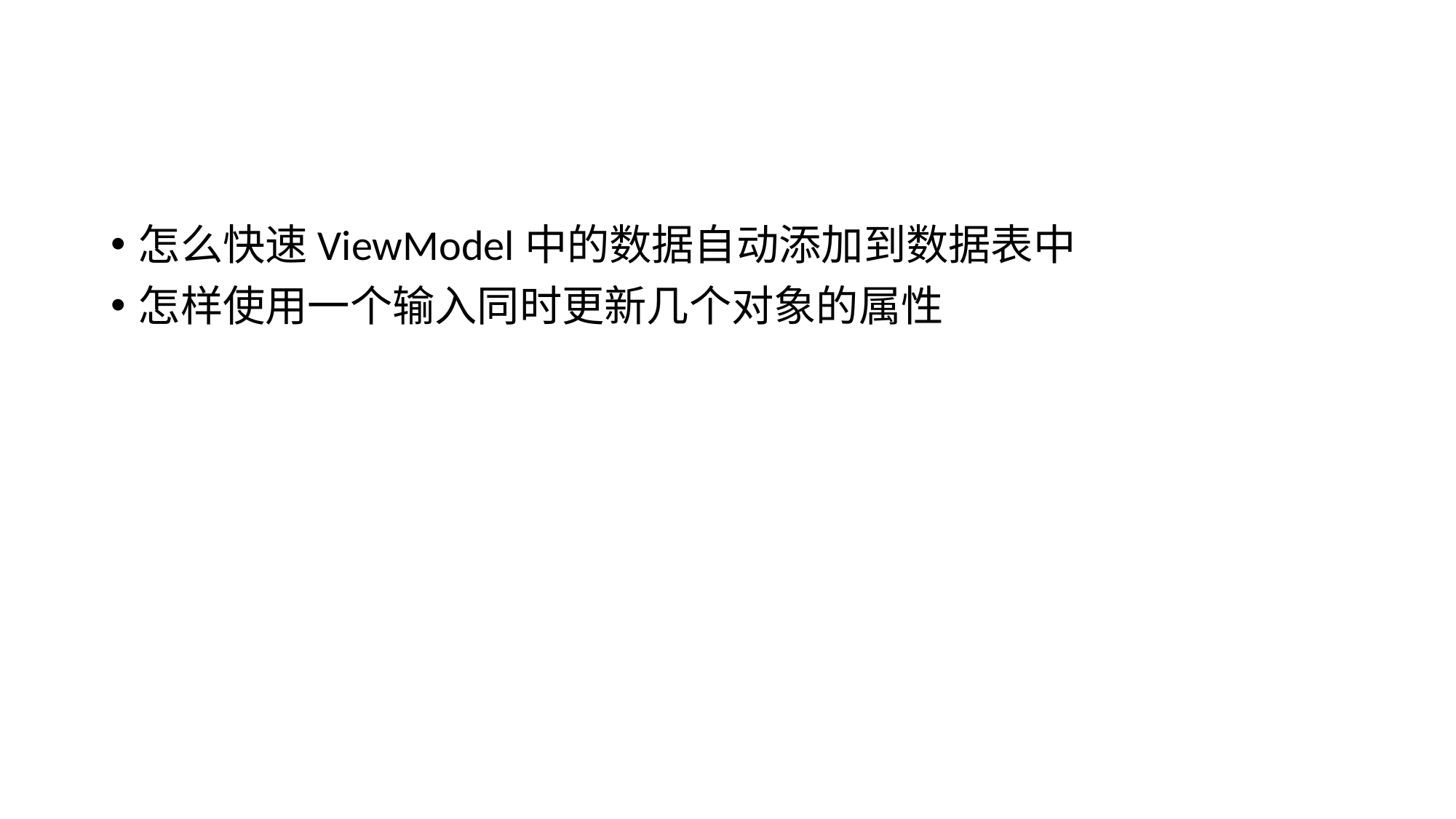

#
怎么快速ViewModel中的数据自动添加到数据表中
怎样使用一个输入同时更新几个对象的属性